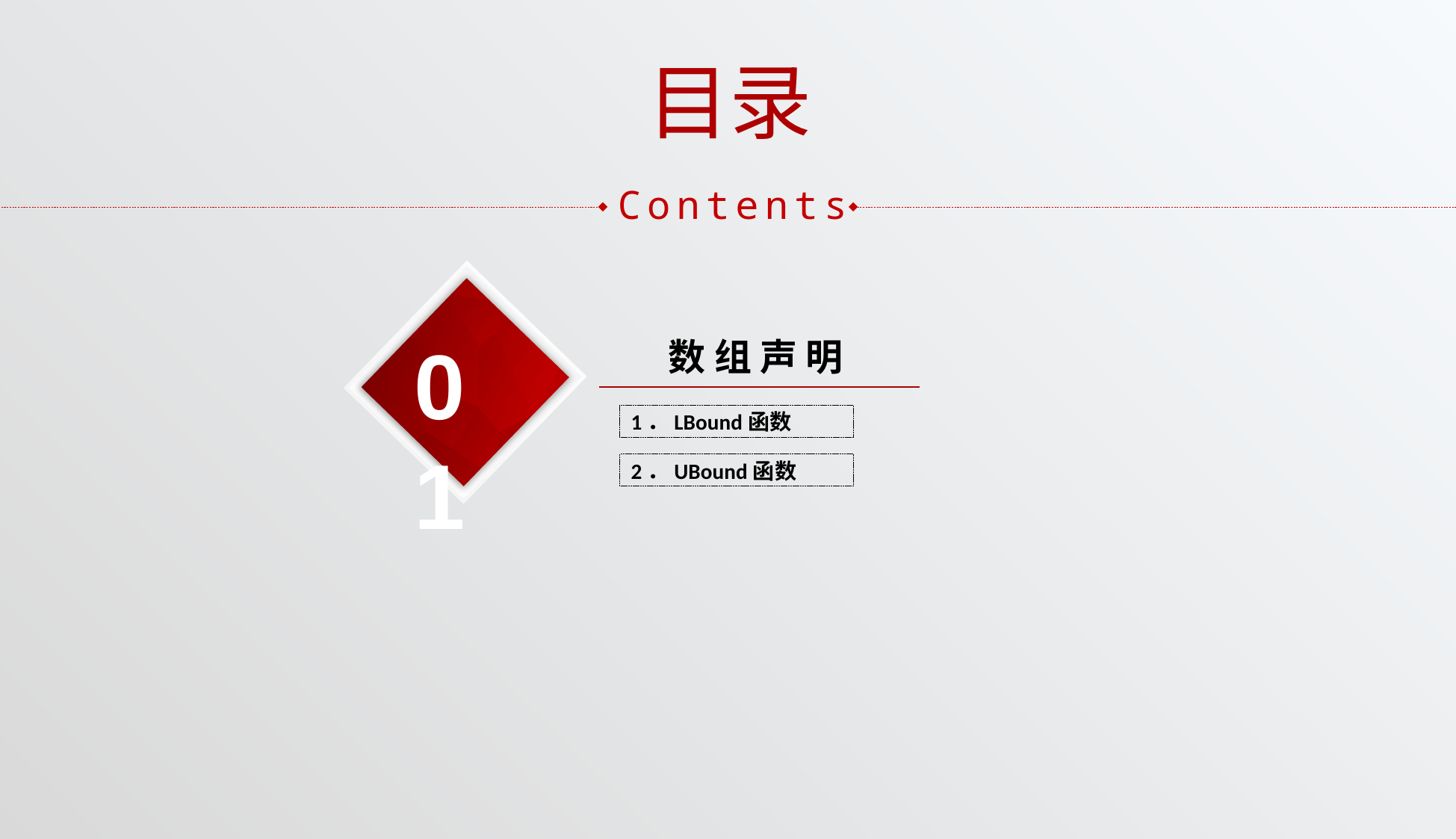

目录
Contents

01
数 组 声 明
1．LBound函数
2．UBound函数